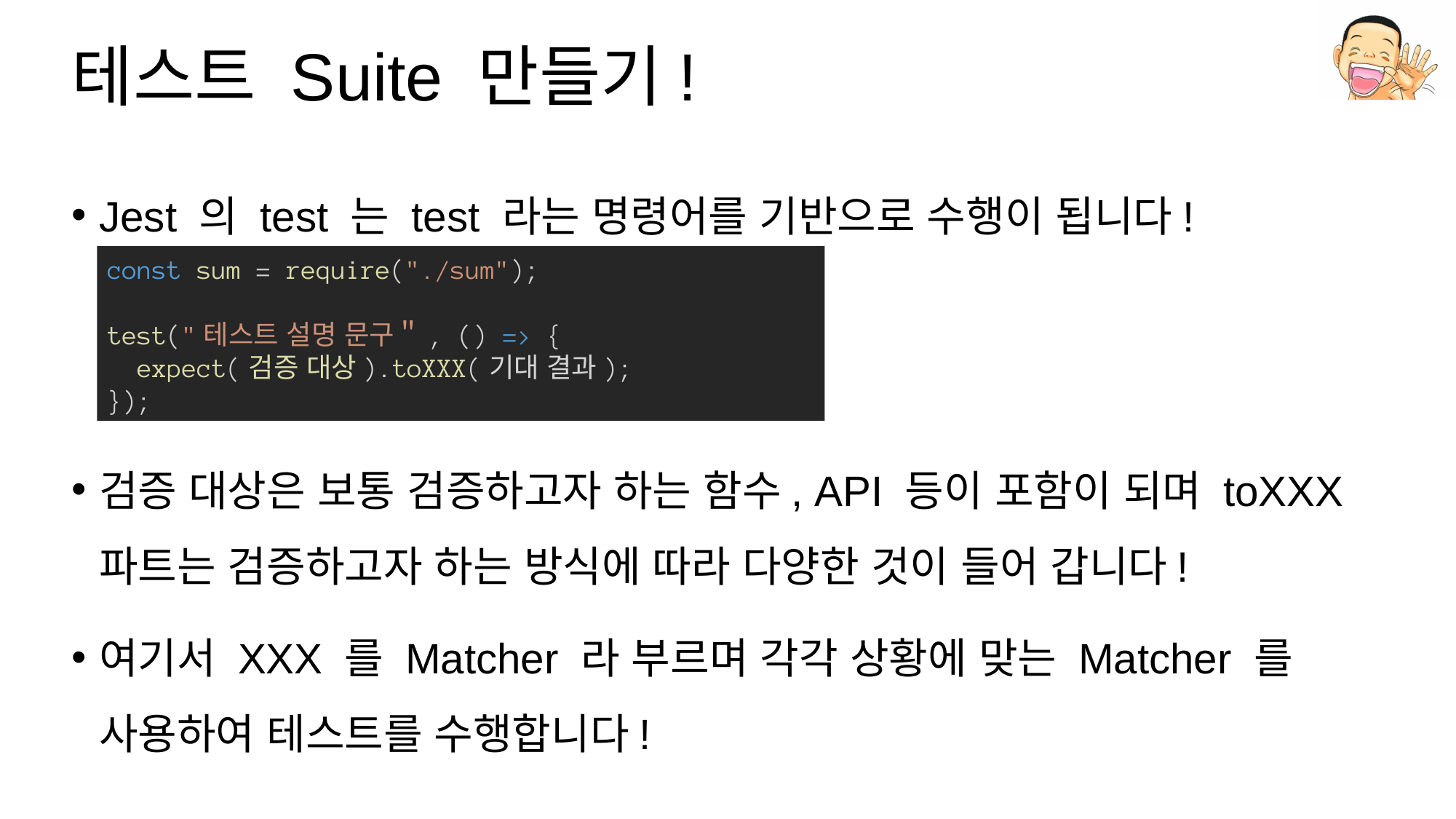

# 테스트 Suite 만들기!
Jest 의 test 는 test 라는 명령어를 기반으로 수행이 됩니다!

검증 대상은 보통 검증하고자 하는 함수, API 등이 포함이 되며 toXXX 파트는 검증하고자 하는 방식에 따라 다양한 것이 들어 갑니다!
여기서 XXX 를 Matcher 라 부르며 각각 상황에 맞는 Matcher 를 사용하여 테스트를 수행합니다!
const sum = require("./sum");
test("테스트 설명 문구＂, () => {
  expect(검증 대상).toXXX(기대 결과);
});